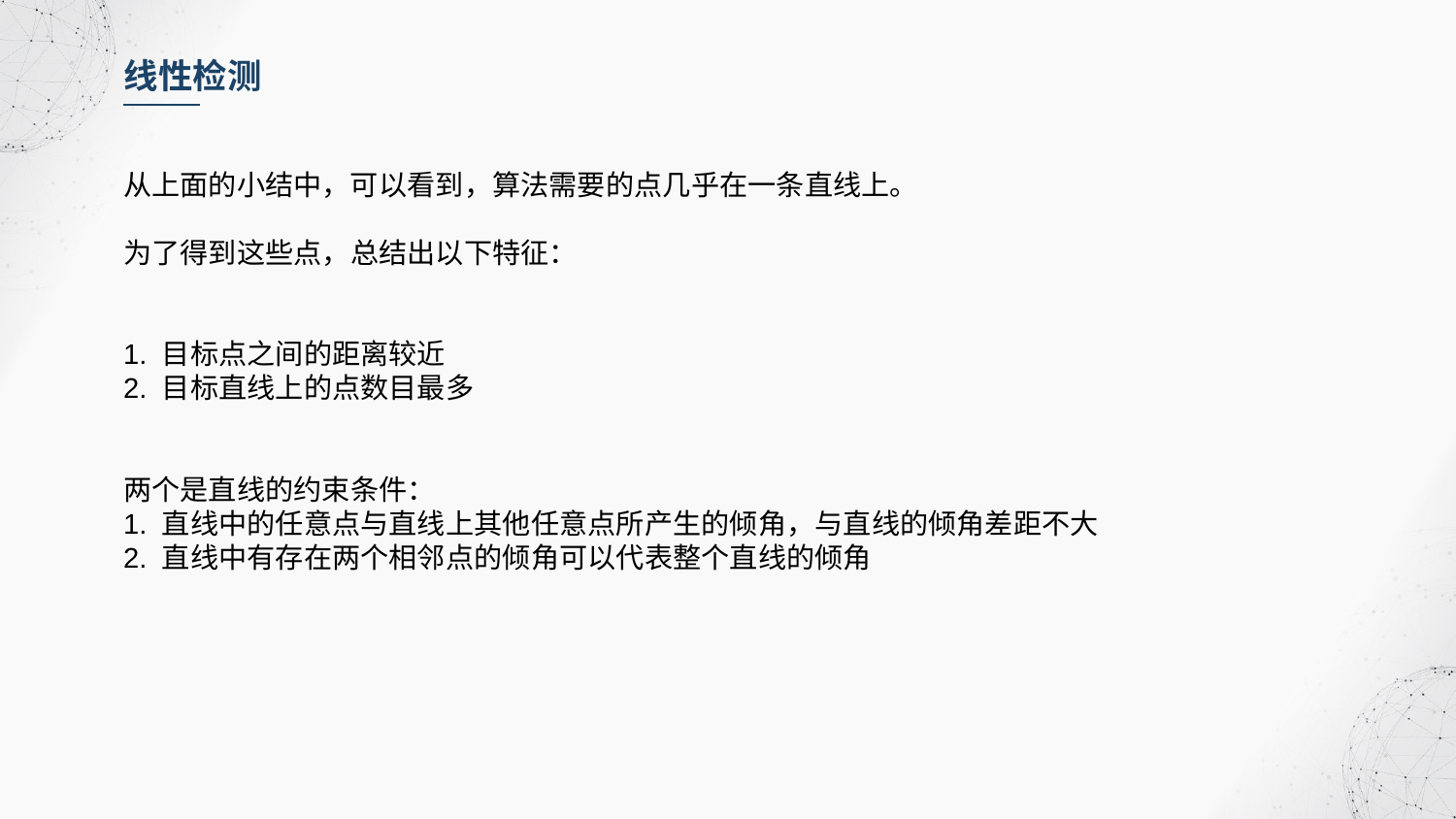

线性检测
从上面的小结中，可以看到，算法需要的点几乎在一条直线上。

为了得到这些点，总结出以下特征：

1. 目标点之间的距离较近
2. 目标直线上的点数目最多

两个是直线的约束条件：
1. 直线中的任意点与直线上其他任意点所产生的倾角，与直线的倾角差距不大
2. 直线中有存在两个相邻点的倾角可以代表整个直线的倾角